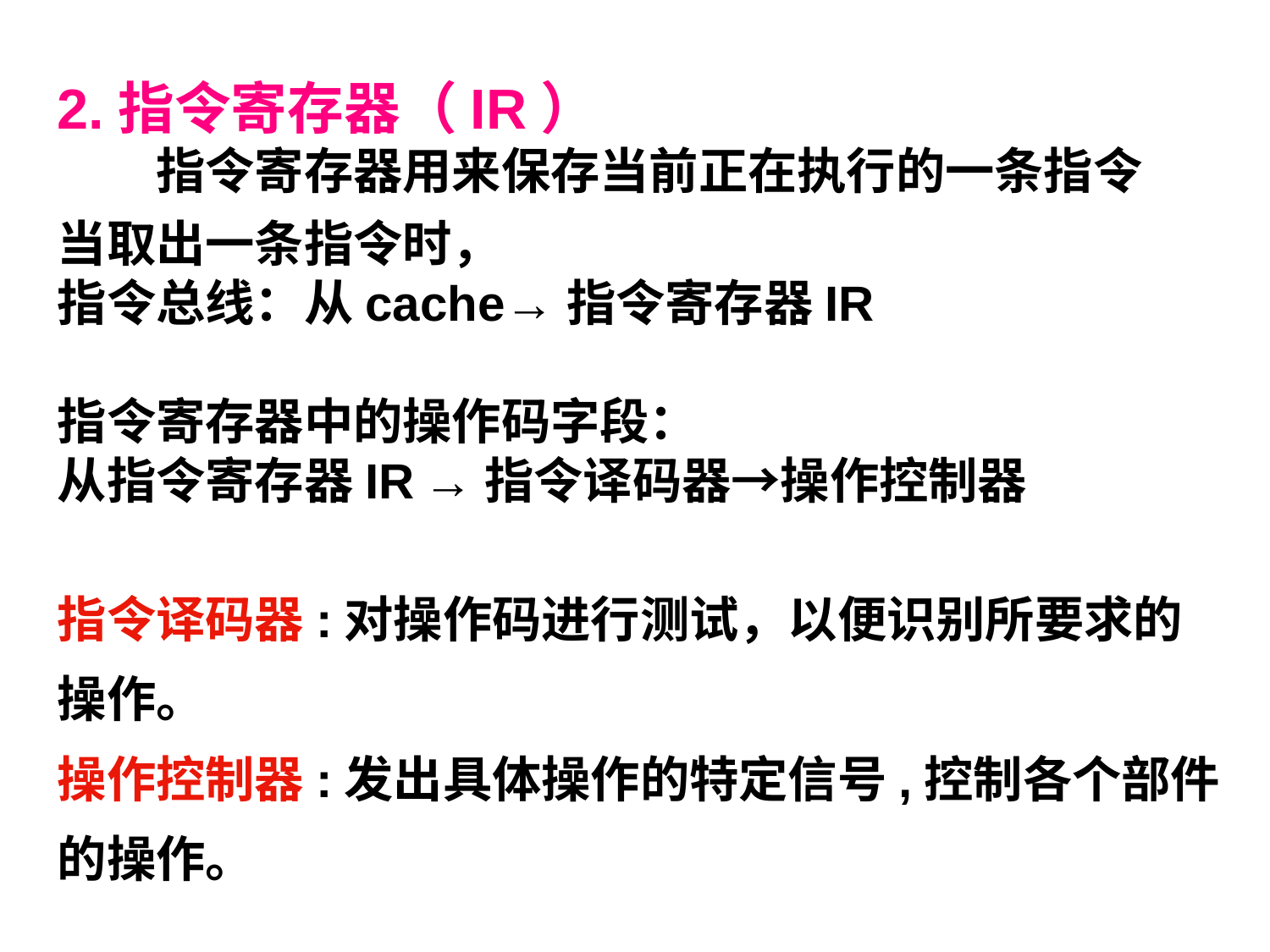

2.指令寄存器（IR）
　　指令寄存器用来保存当前正在执行的一条指令
当取出一条指令时，
指令总线：从cache→指令寄存器IR

指令寄存器中的操作码字段：
从指令寄存器IR →指令译码器→操作控制器

指令译码器:对操作码进行测试，以便识别所要求的操作。
操作控制器:发出具体操作的特定信号,控制各个部件的操作。

42